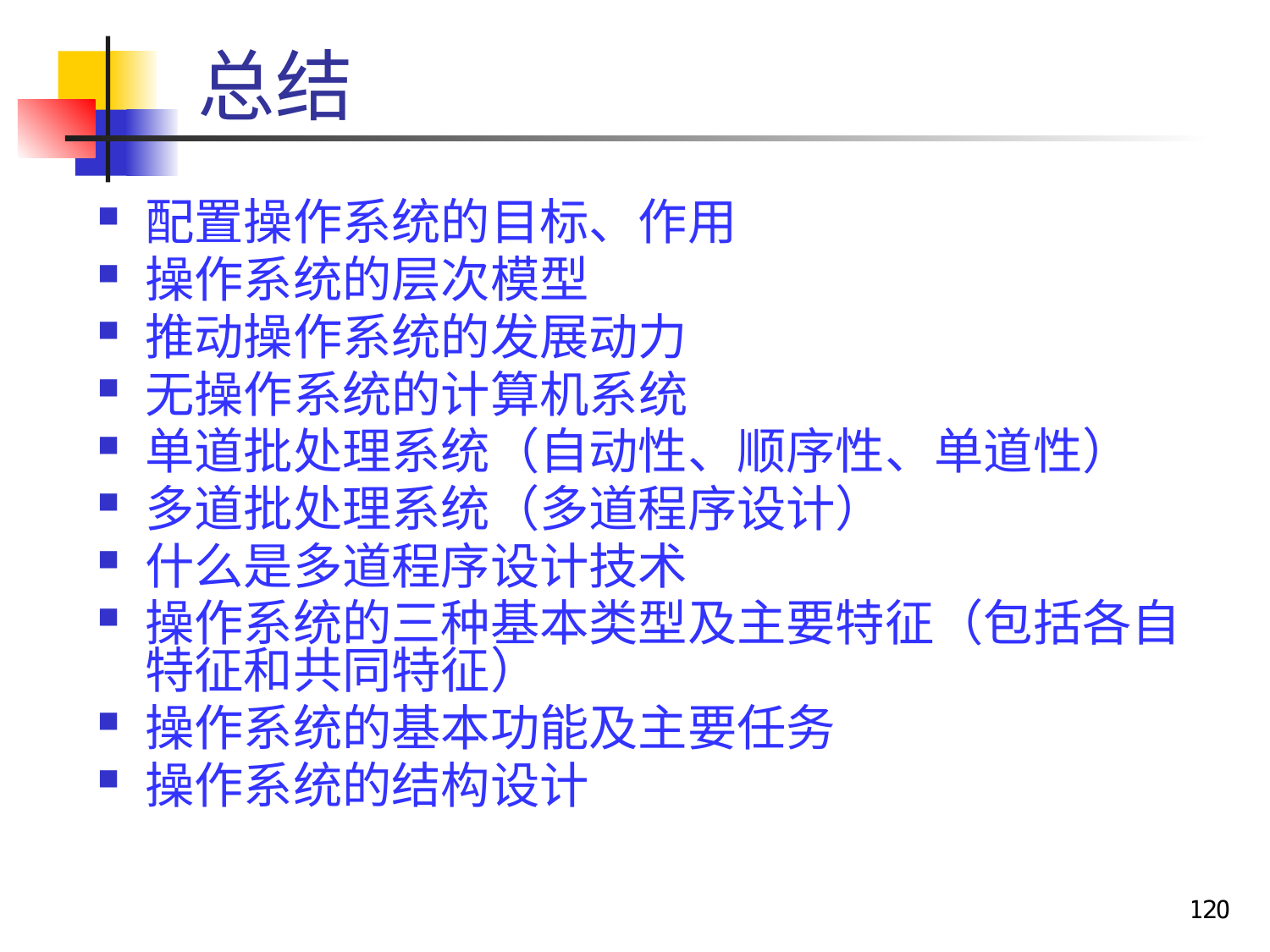

# 总结
配置操作系统的目标、作用
操作系统的层次模型
推动操作系统的发展动力
无操作系统的计算机系统
单道批处理系统（自动性、顺序性、单道性）
多道批处理系统（多道程序设计）
什么是多道程序设计技术
操作系统的三种基本类型及主要特征（包括各自特征和共同特征）
操作系统的基本功能及主要任务
操作系统的结构设计
120